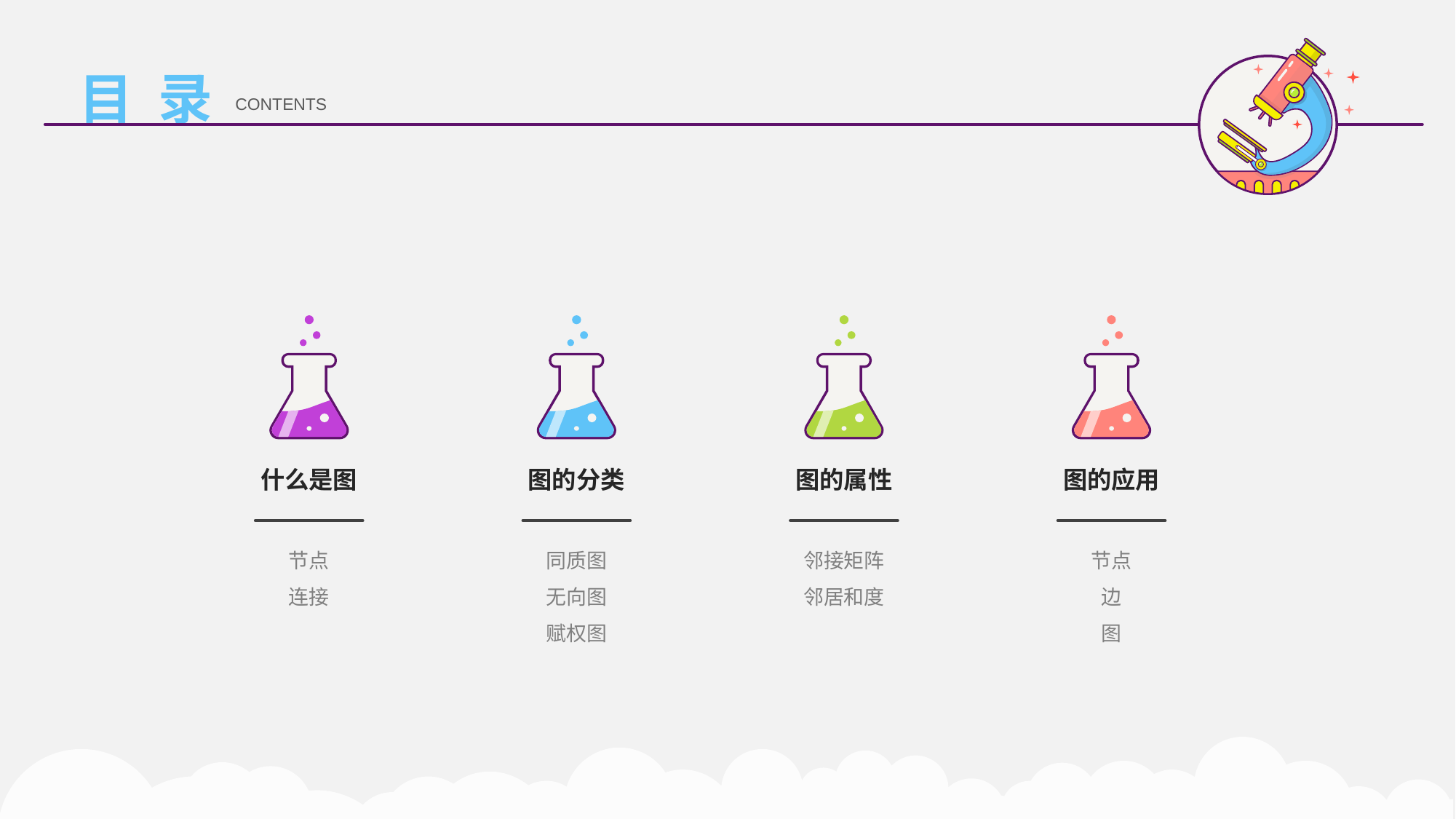

目  录

CONTENTS

什么是图
图的分类
图的属性
图的应用
节点
连接
同质图
无向图
赋权图
邻接矩阵
邻居和度
节点
边
图